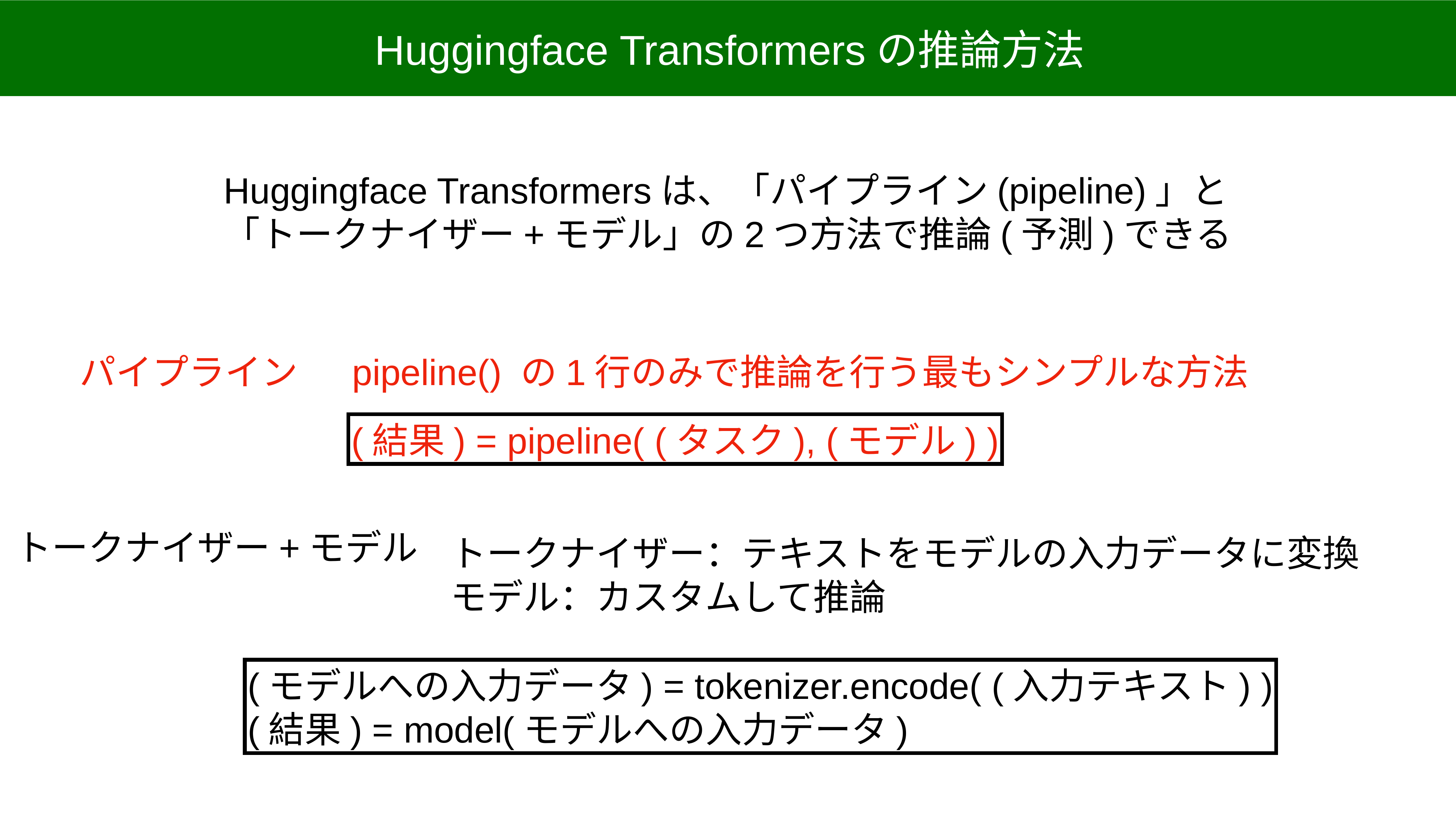

Huggingface Transformersの推論方法
Huggingface Transformersは、「パイプライン(pipeline)」と
「トークナイザー+モデル」の2つ方法で推論(予測)できる
パイプライン
pipeline() の1行のみで推論を行う最もシンプルな方法
(結果) = pipeline( (タスク), (モデル) )
トークナイザー+モデル
トークナイザー：テキストをモデルの入力データに変換
モデル：カスタムして推論
(モデルへの入力データ) = tokenizer.encode( (入力テキスト) )
(結果) = model(モデルへの入力データ)
47